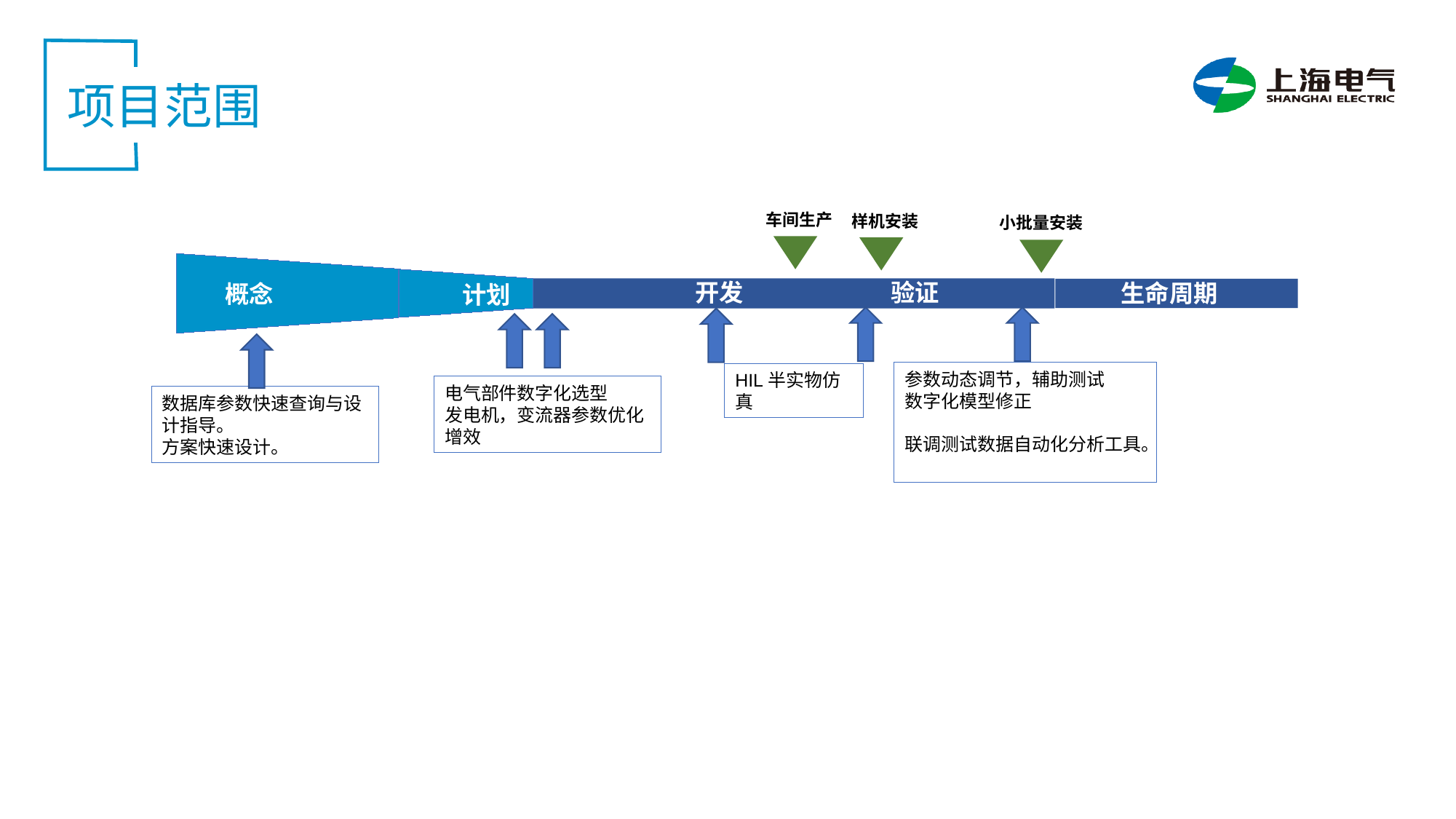

项目范围

 车间生产

 样机安装
小批量安装

开发                           验证
生命周期
概念
计划

参数动态调节，辅助测试
数字化模型修正

联调测试数据自动化分析工具。

HIL半实物仿真
电气部件数字化选型
发电机，变流器参数优化增效
数据库参数快速查询与设计指导。
方案快速设计。